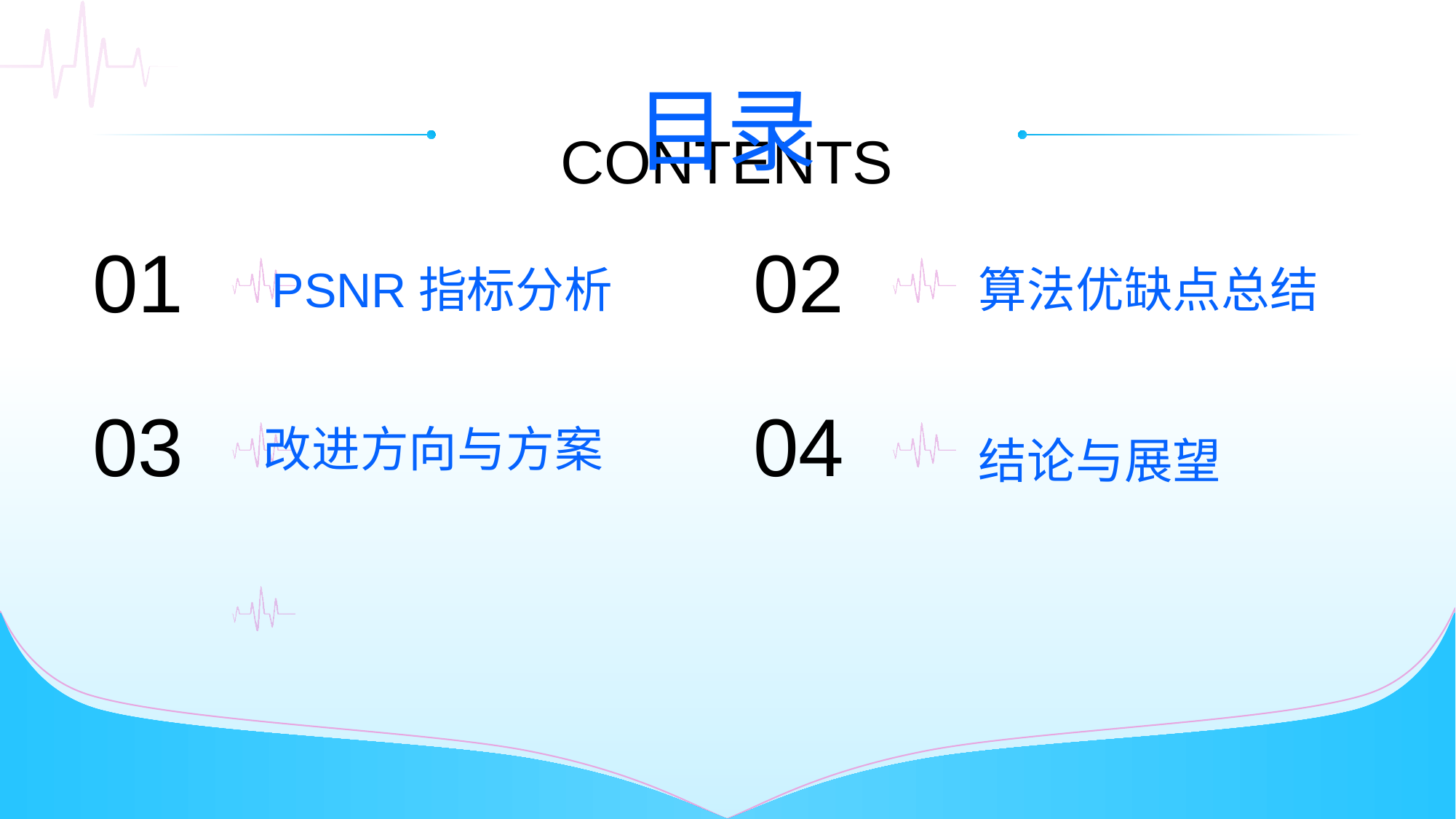

目录
CONTENTS

01
02
PSNR指标分析
算法优缺点总结

03
04
改进方向与方案
结论与展望